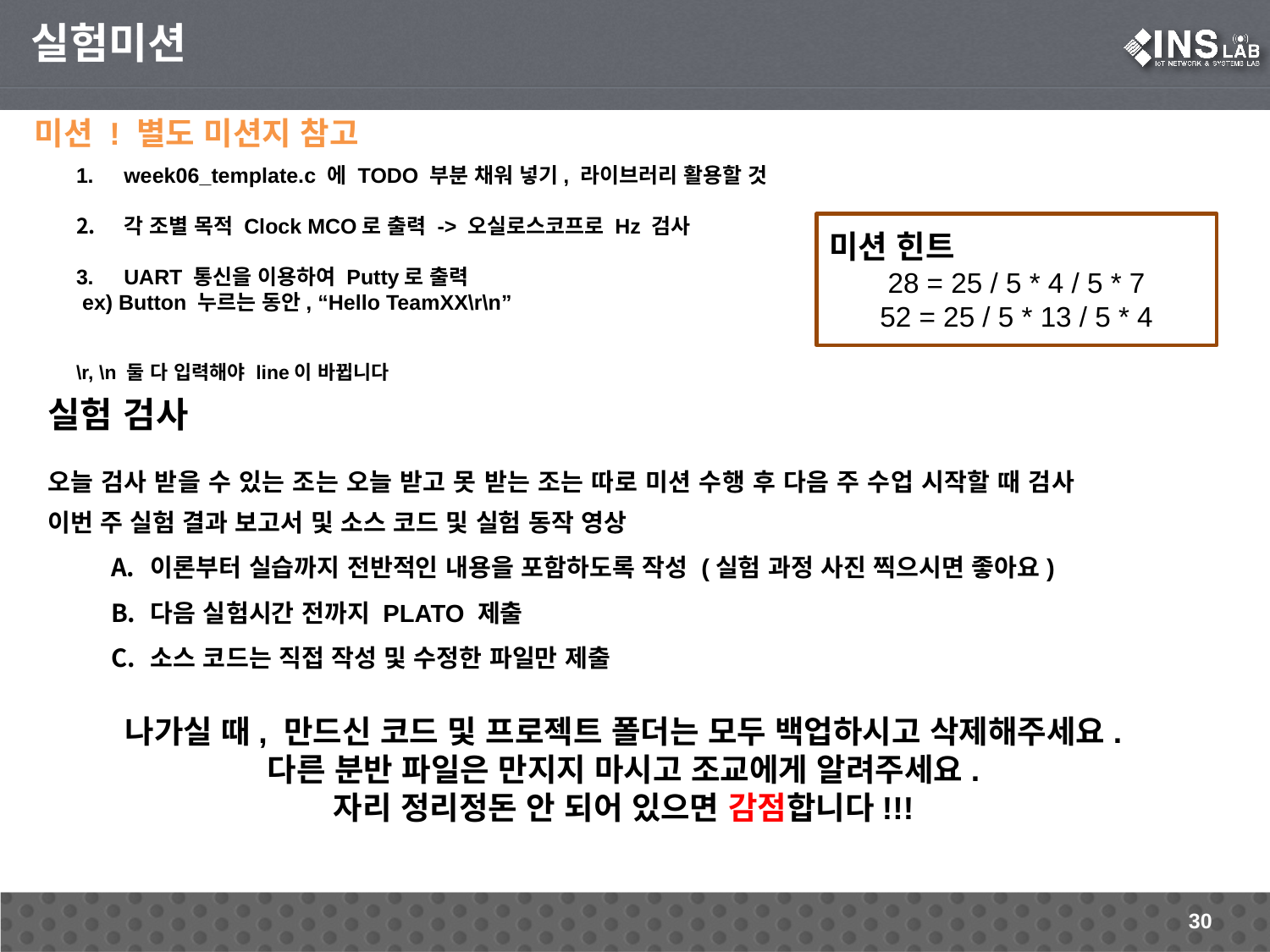

실험미션
미션 ! 별도 미션지 참고
week06_template.c 에 TODO 부분 채워 넣기, 라이브러리 활용할 것

각 조별 목적 Clock MCO로 출력 -> 오실로스코프로 Hz 검사

UART 통신을 이용하여 Putty로 출력
 ex) Button 누르는 동안, “Hello TeamXX\r\n”

\r, \n 둘 다 입력해야 line이 바뀝니다
미션 힌트
28 = 25 / 5 * 4 / 5 * 7
52 = 25 / 5 * 13 / 5 * 4
실험 검사
오늘 검사 받을 수 있는 조는 오늘 받고 못 받는 조는 따로 미션 수행 후 다음 주 수업 시작할 때 검사
이번 주 실험 결과 보고서 및 소스 코드 및 실험 동작 영상
이론부터 실습까지 전반적인 내용을 포함하도록 작성 (실험 과정 사진 찍으시면 좋아요)
다음 실험시간 전까지 PLATO 제출
소스 코드는 직접 작성 및 수정한 파일만 제출
나가실 때, 만드신 코드 및 프로젝트 폴더는 모두 백업하시고 삭제해주세요.
다른 분반 파일은 만지지 마시고 조교에게 알려주세요.
자리 정리정돈 안 되어 있으면 감점합니다!!!
30